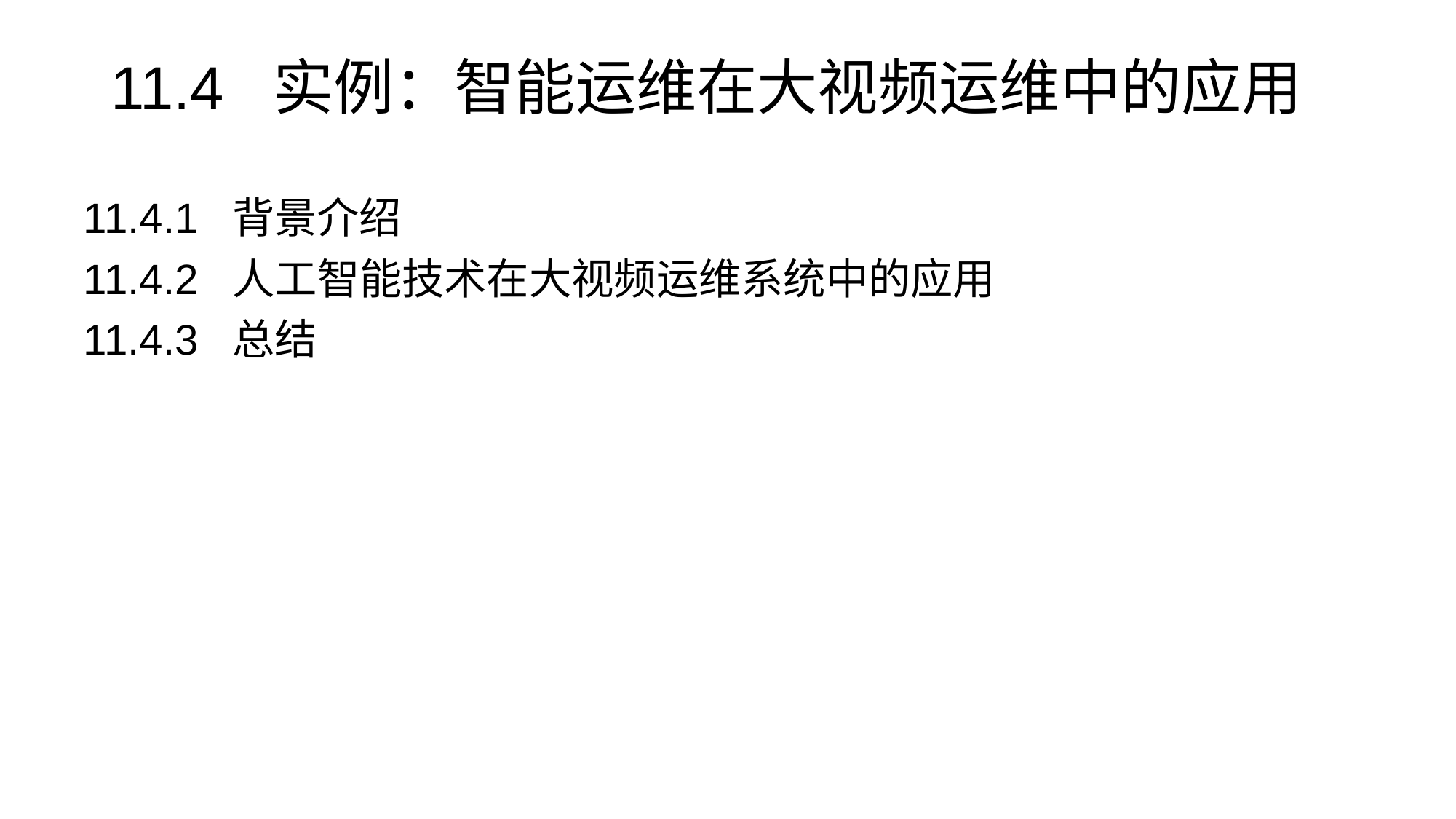

# 11.4  实例：智能运维在大视频运维中的应用
11.4.1  背景介绍
11.4.2  人工智能技术在大视频运维系统中的应用
11.4.3  总结